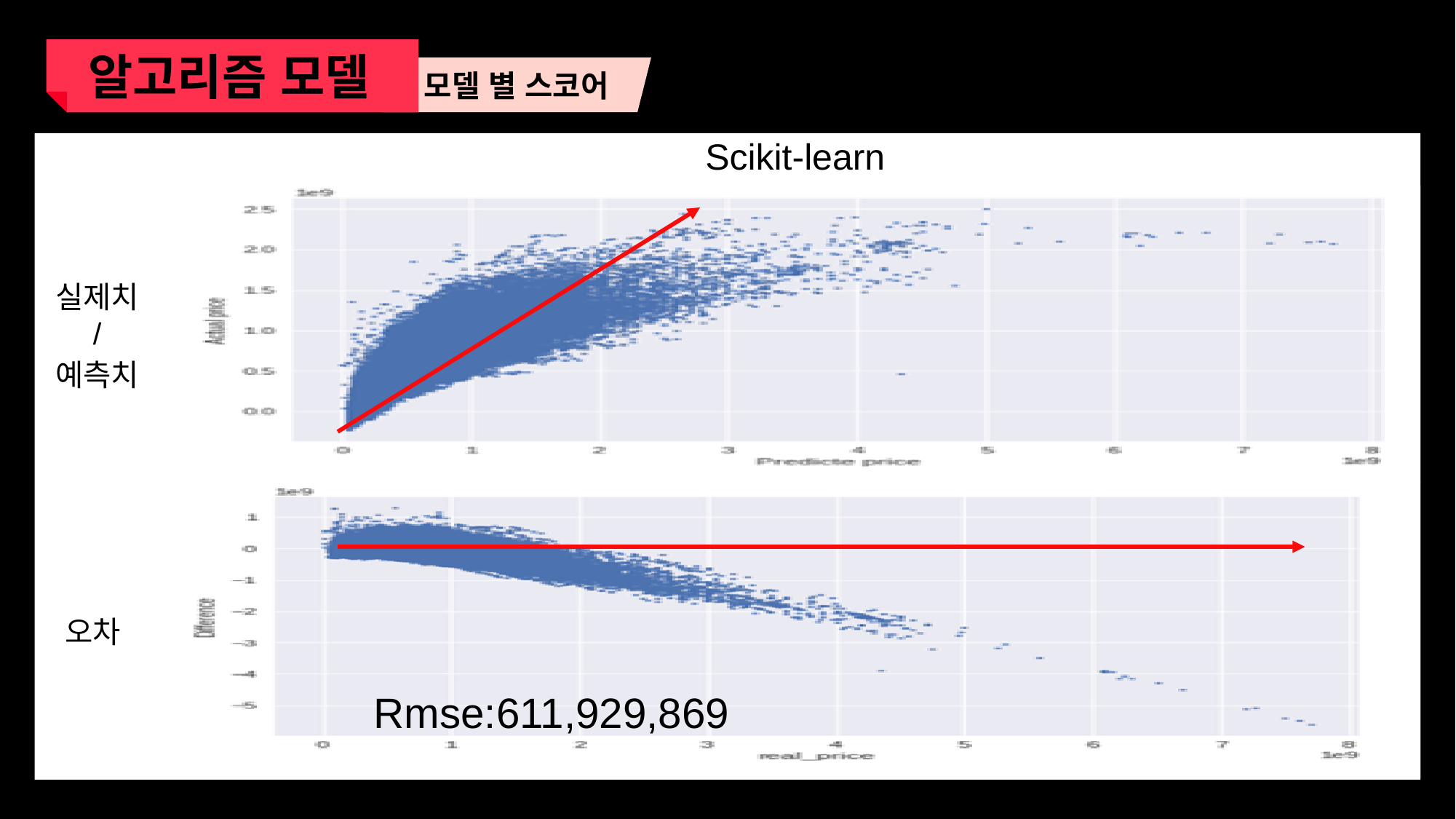

알고리즘 모델

모델 별 스코어
|  | Scikit-learn |
| --- | --- |
| 실제치 / 예측치 |  |
| 오차 |  |

Rmse:611,929,869